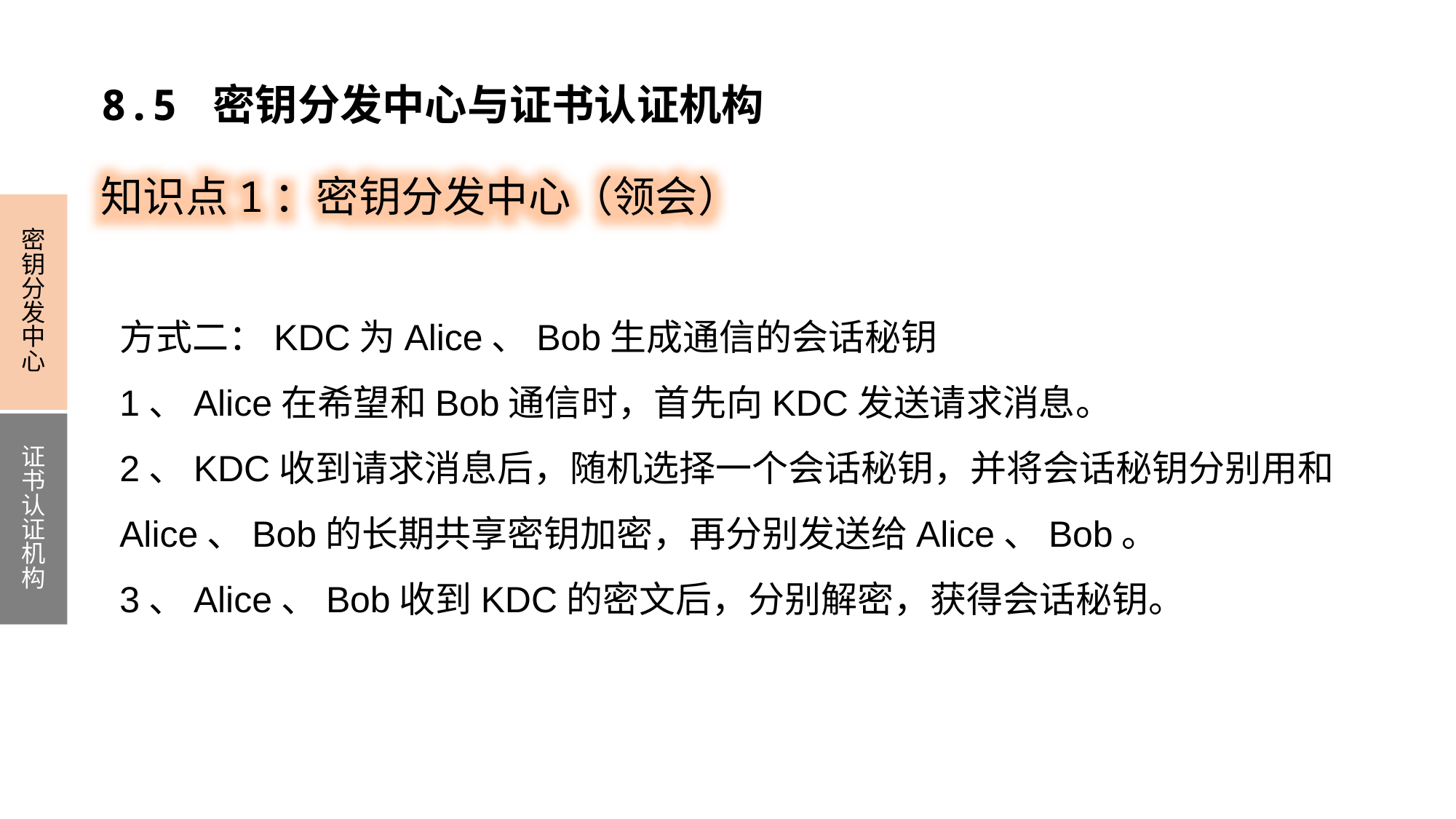

8.5 密钥分发中心与证书认证机构
知识点1：密钥分发中心（领会）
密钥分发中心
证书认证机构
方式二：KDC为Alice、Bob生成通信的会话秘钥
1、Alice在希望和Bob通信时，首先向KDC发送请求消息。
2、KDC收到请求消息后，随机选择一个会话秘钥，并将会话秘钥分别用和Alice、Bob的长期共享密钥加密，再分别发送给Alice、Bob。
3、Alice、Bob收到KDC的密文后，分别解密，获得会话秘钥。